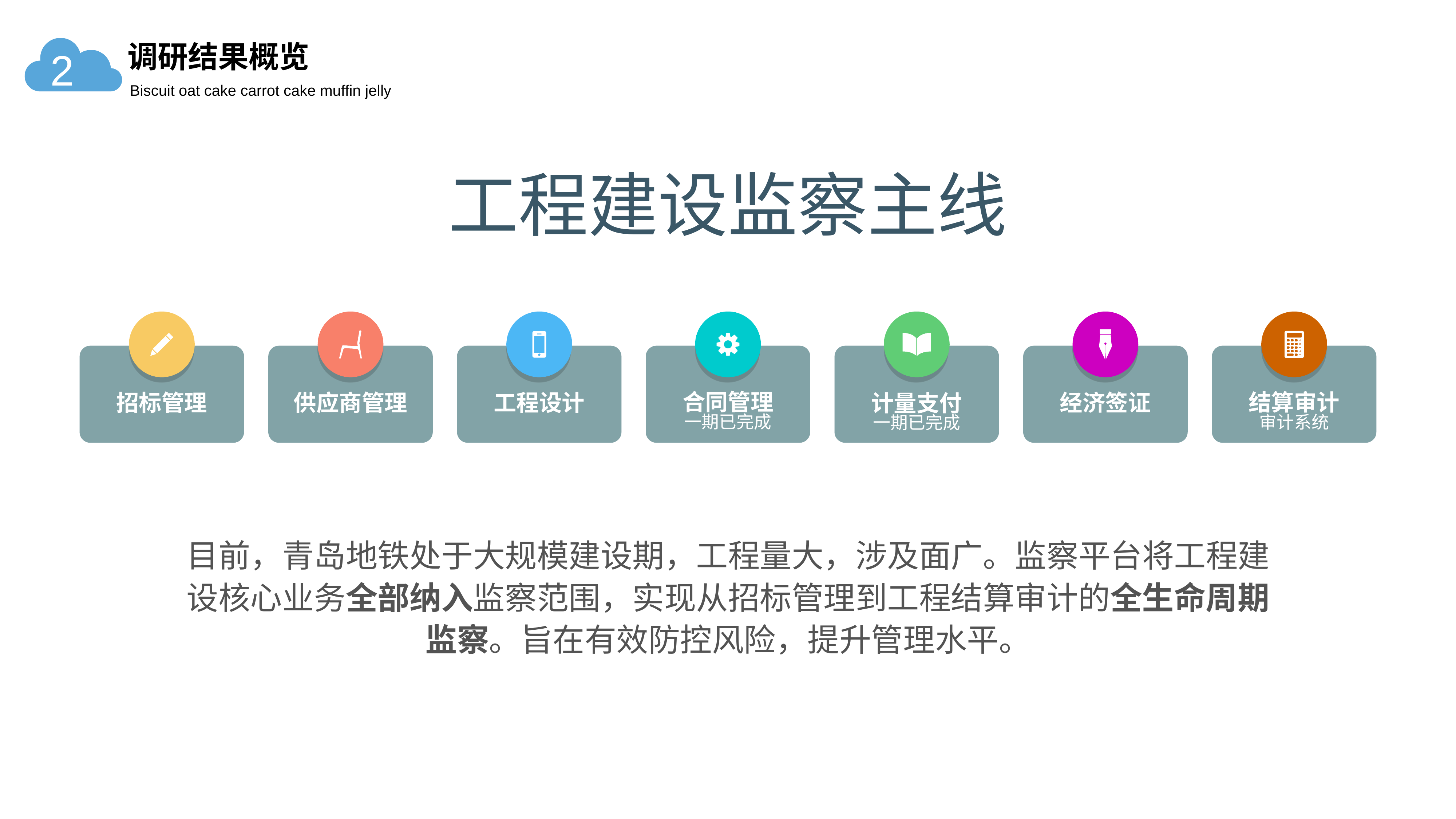

调研结果概览
2

Biscuit oat cake carrot cake muffin jelly
工程建设监察主线

招标管理

供应商管理

工程设计

合同管理
一期已完成

计量支付
一期已完成

经济签证

结算审计
审计系统
目前，青岛地铁处于大规模建设期，工程量大，涉及面广。监察平台将工程建设核心业务全部纳入监察范围，实现从招标管理到工程结算审计的全生命周期监察。旨在有效防控风险，提升管理水平。
7